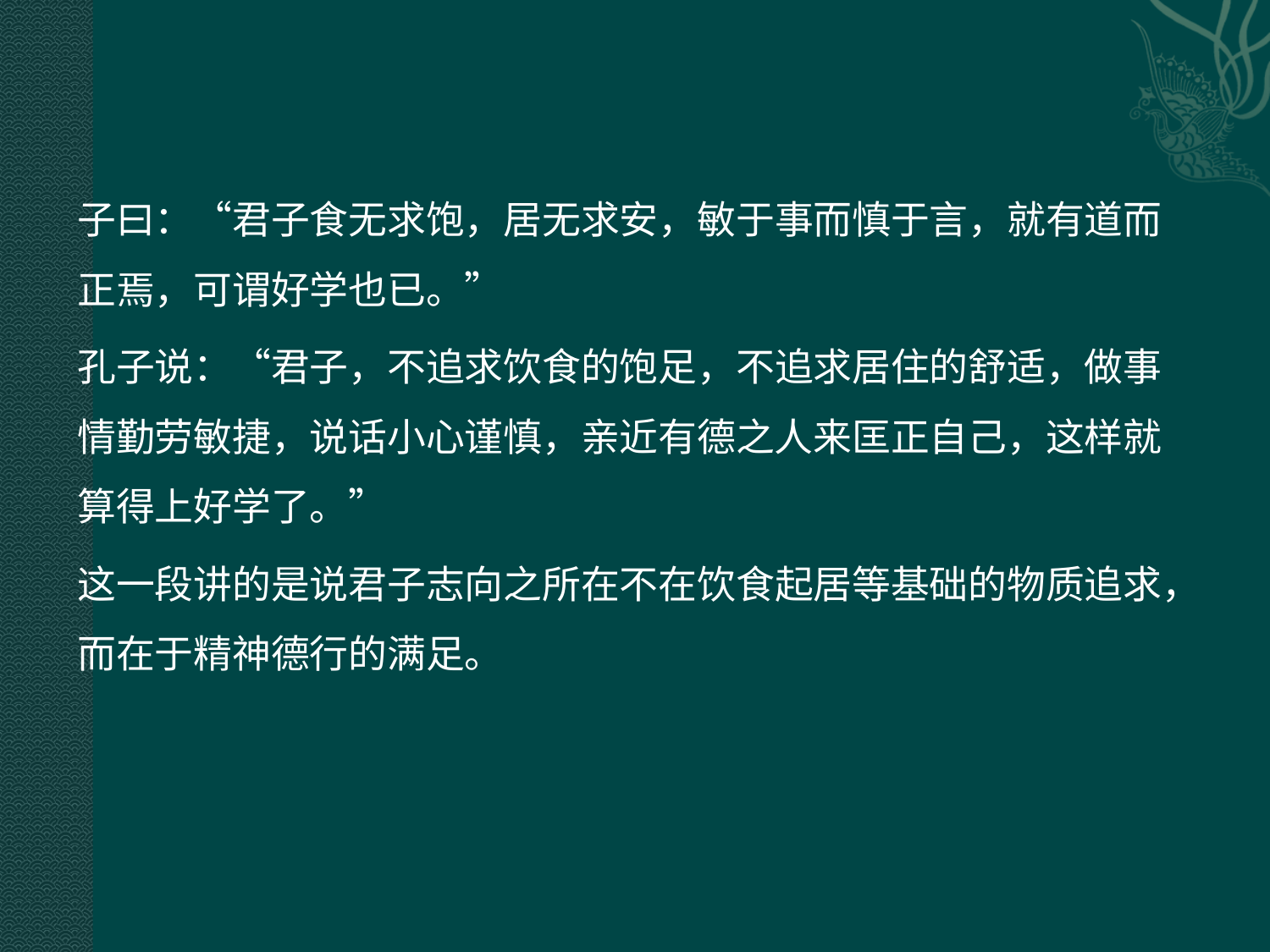

子曰：“君子食无求饱，居无求安，敏于事而慎于言，就有道而正焉，可谓好学也已。”
孔子说：“君子，不追求饮食的饱足，不追求居住的舒适，做事情勤劳敏捷，说话小心谨慎，亲近有德之人来匡正自己，这样就算得上好学了。”
这一段讲的是说君子志向之所在不在饮食起居等基础的物质追求，而在于精神德行的满足。